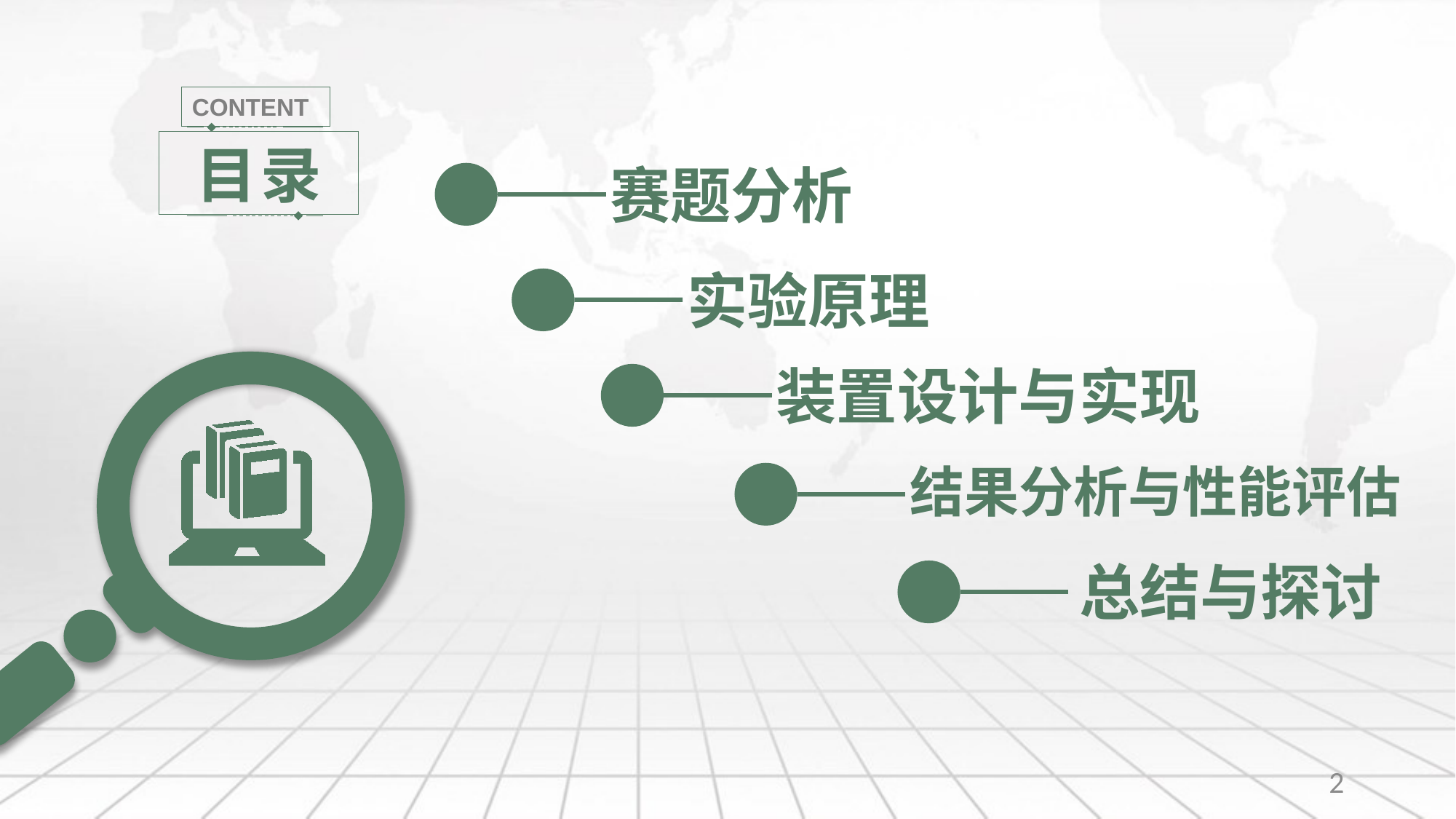

CONTENT
目录
赛题分析

实验原理

装置设计与实现

结果分析与性能评估

总结与探讨

2